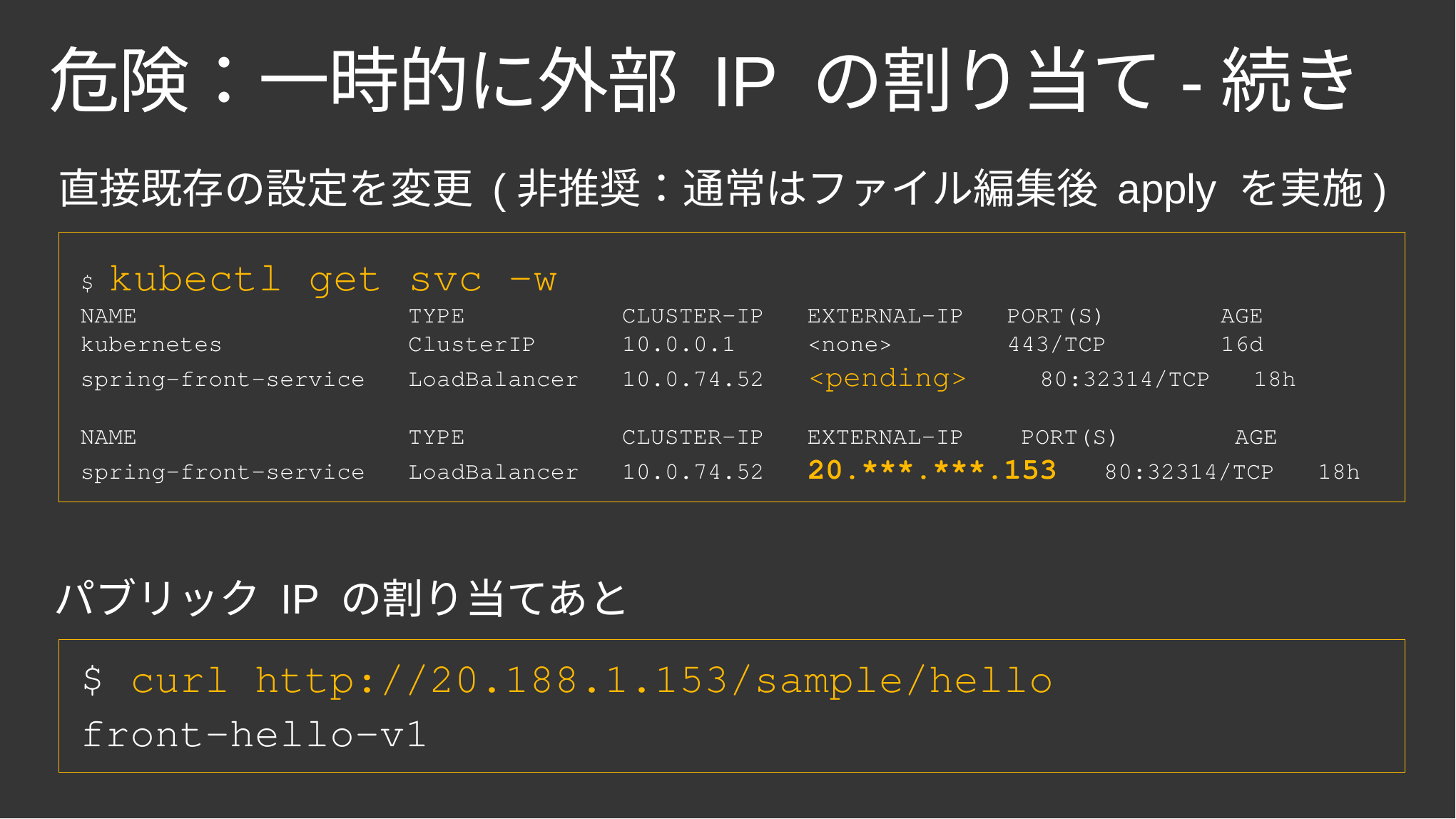

# 危険：一時的に外部 IP の割り当て-続き
直接既存の設定を変更 (非推奨：通常はファイル編集後 apply を実施)
$ kubectl get svc -w
NAME                   TYPE           CLUSTER-IP   EXTERNAL-IP   PORT(S)        AGE
kubernetes             ClusterIP      10.0.0.1     <none>        443/TCP        16d
spring-front-service   LoadBalancer   10.0.74.52   <pending>     80:32314/TCP   18h

NAME                   TYPE           CLUSTER-IP   EXTERNAL-IP    PORT(S)        AGE
spring-front-service   LoadBalancer   10.0.74.52   20.***.***.153   80:32314/TCP   18h
パブリック IP の割り当てあと
$ curl http://20.188.1.153/sample/hello
front-hello-v1